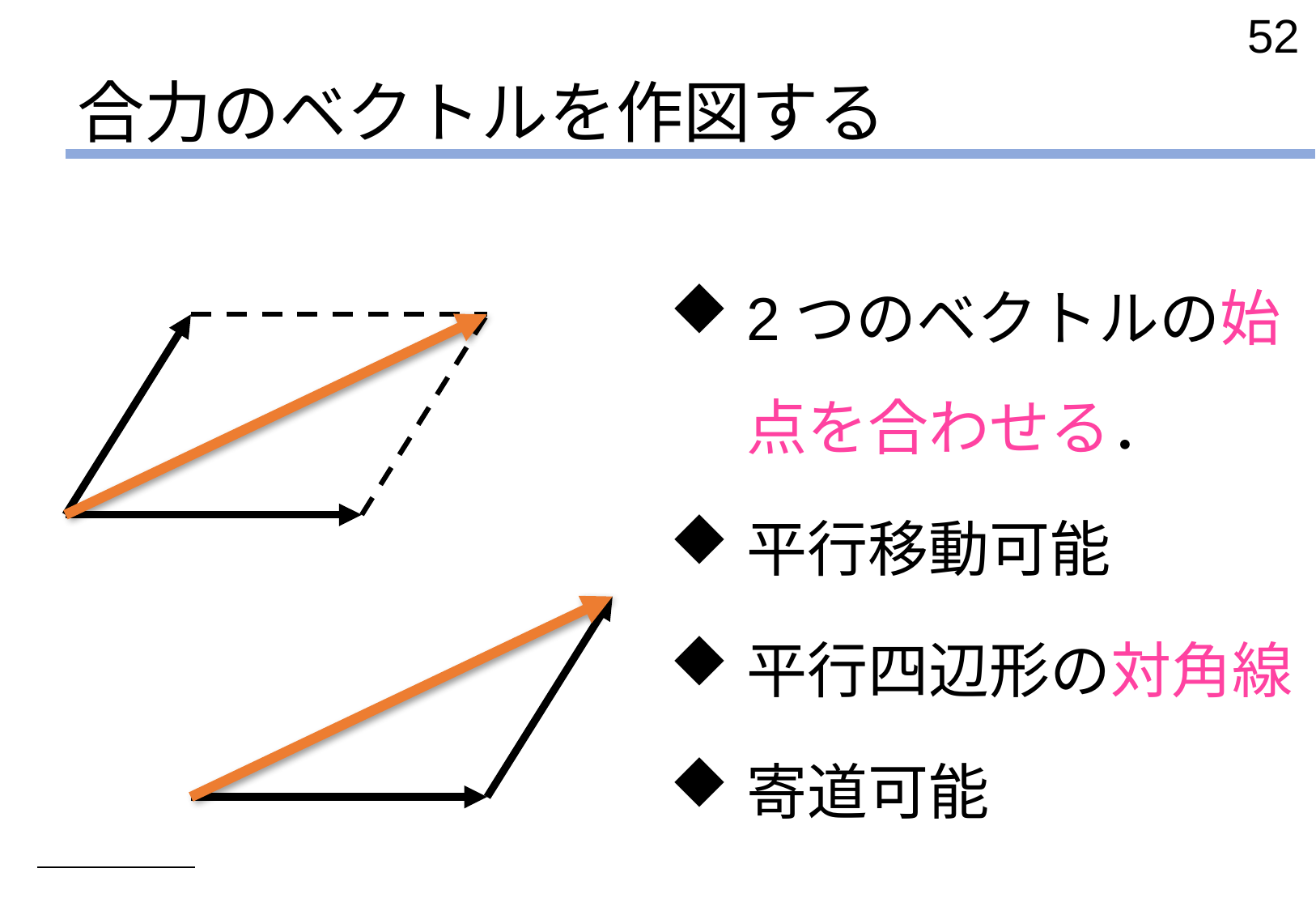

52
# 合力のベクトルを作図する
2つのベクトルの始点を合わせる．
平行移動可能
平行四辺形の対角線
寄道可能